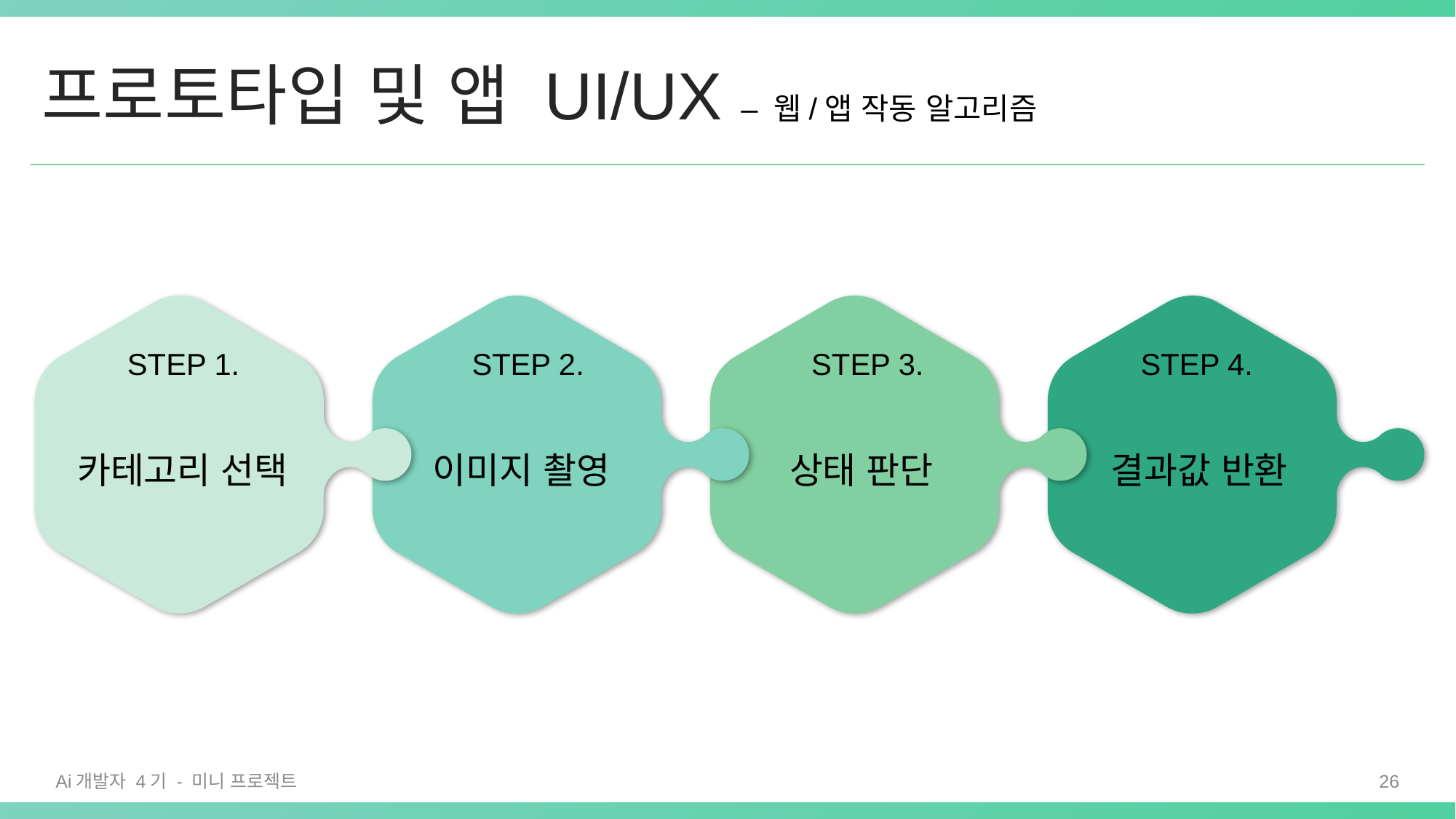

# 프로토타입 및 앱 UI/UX – 웹/앱 작동 알고리즘

STEP 1.
STEP 2.
STEP 3.
STEP 4.
카테고리 선택
이미지 촬영
상태 판단
결과값 반환
Ai개발자 4기 - 미니 프로젝트
26